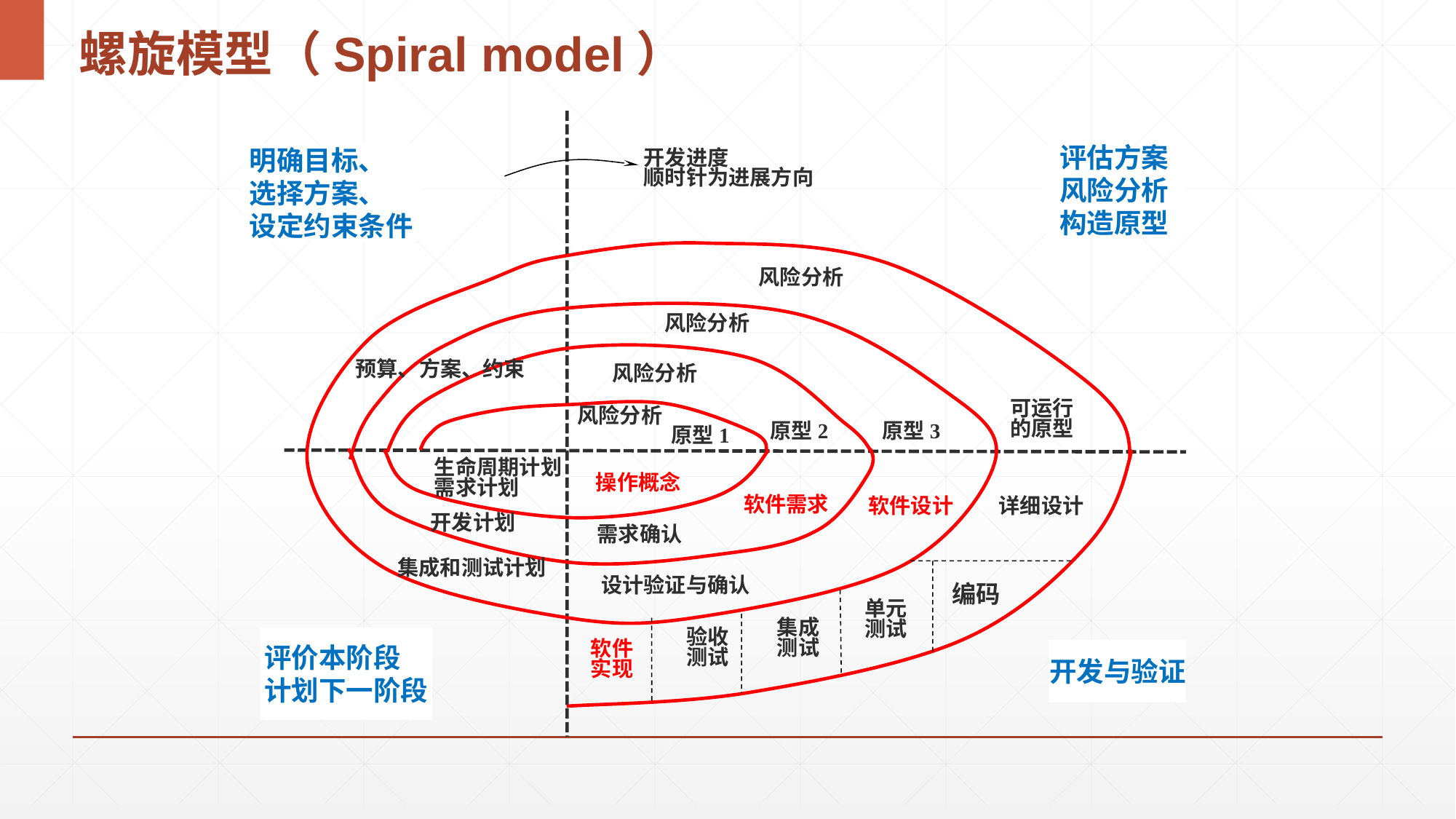

# 螺旋模型（Spiral model）

明确目标、
选择方案、
设定约束条件
开发进度
顺时针为进展方向
评估方案
风险分析
构造原型

风险分析
风险分析

预算、方案、约束
风险分析
可运行
的原型

风险分析
原型3
原型2
原型1

生命周期计划
需求计划

操作概念
软件设计
详细设计
软件需求
开发计划
需求确认
集成和测试计划

设计验证与确认
编码

单元
测试

集成
测试

验收
测试
评价本阶段
计划下一阶段
软件实现
开发与验证